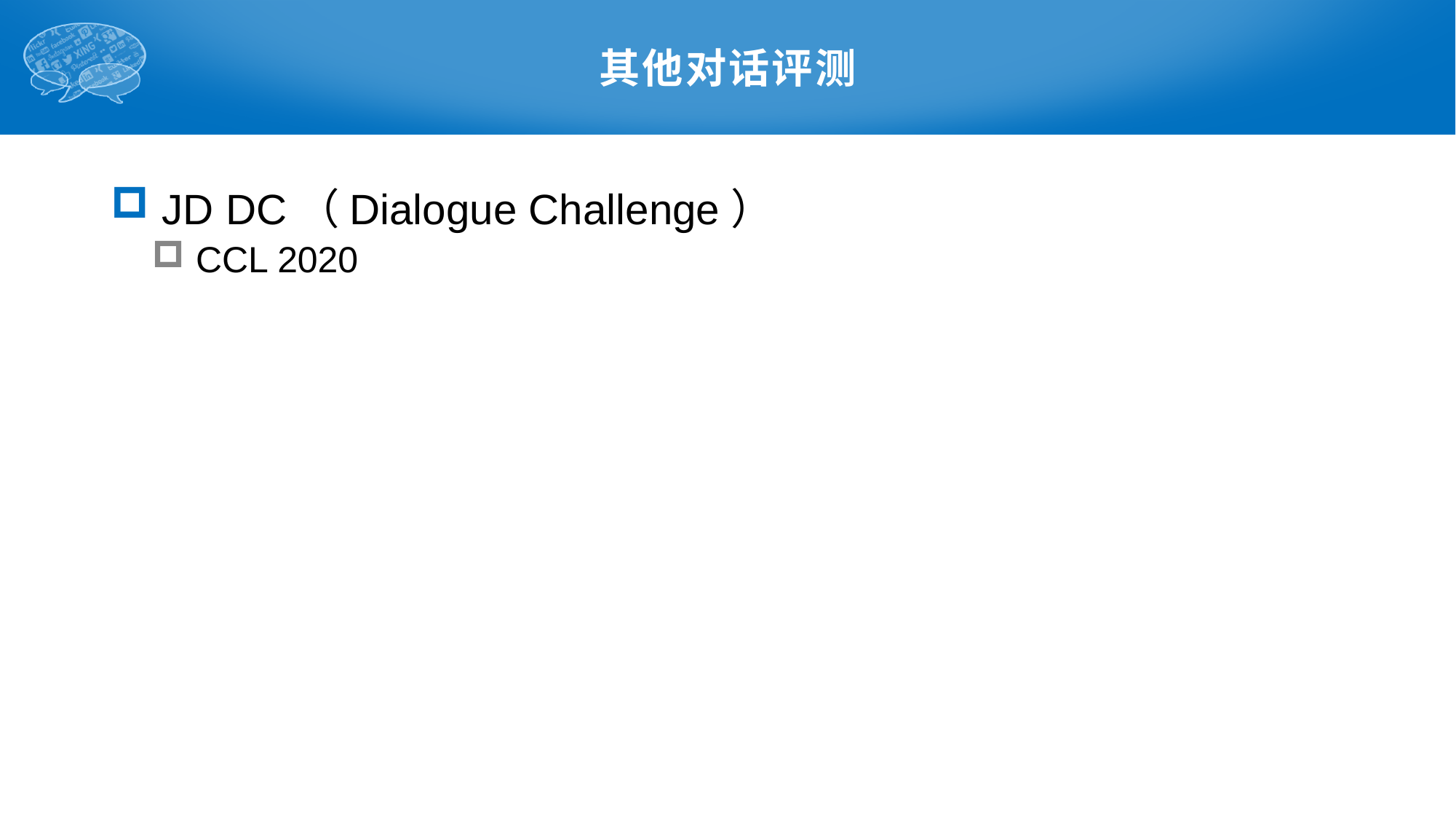

# 其他对话评测
 JD DC（Dialogue Challenge）
 CCL 2020